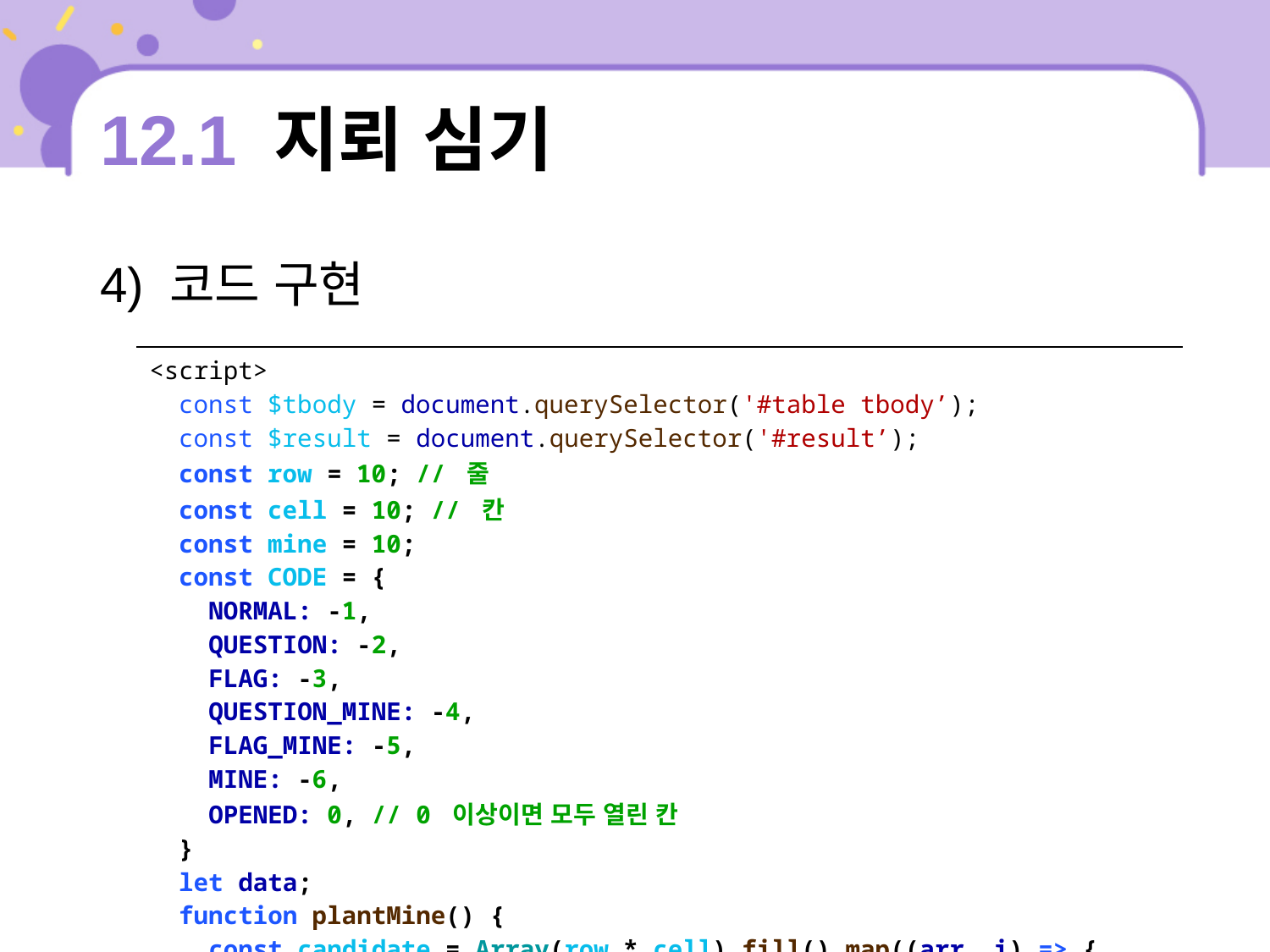

# 12.1 지뢰 심기
4) 코드 구현
| <script> const $tbody = document.querySelector('#table tbody’); const $result = document.querySelector('#result’); const row = 10; // 줄 const cell = 10; // 칸 const mine = 10; const CODE = { NORMAL: -1, QUESTION: -2, FLAG: -3, QUESTION\_MINE: -4, FLAG\_MINE: -5, MINE: -6, OPENED: 0, // 0 이상이면 모두 열린 칸 } let data; function plantMine() { const candidate = Array(row \* cell).fill().map((arr, i) => { return i; |
| --- |